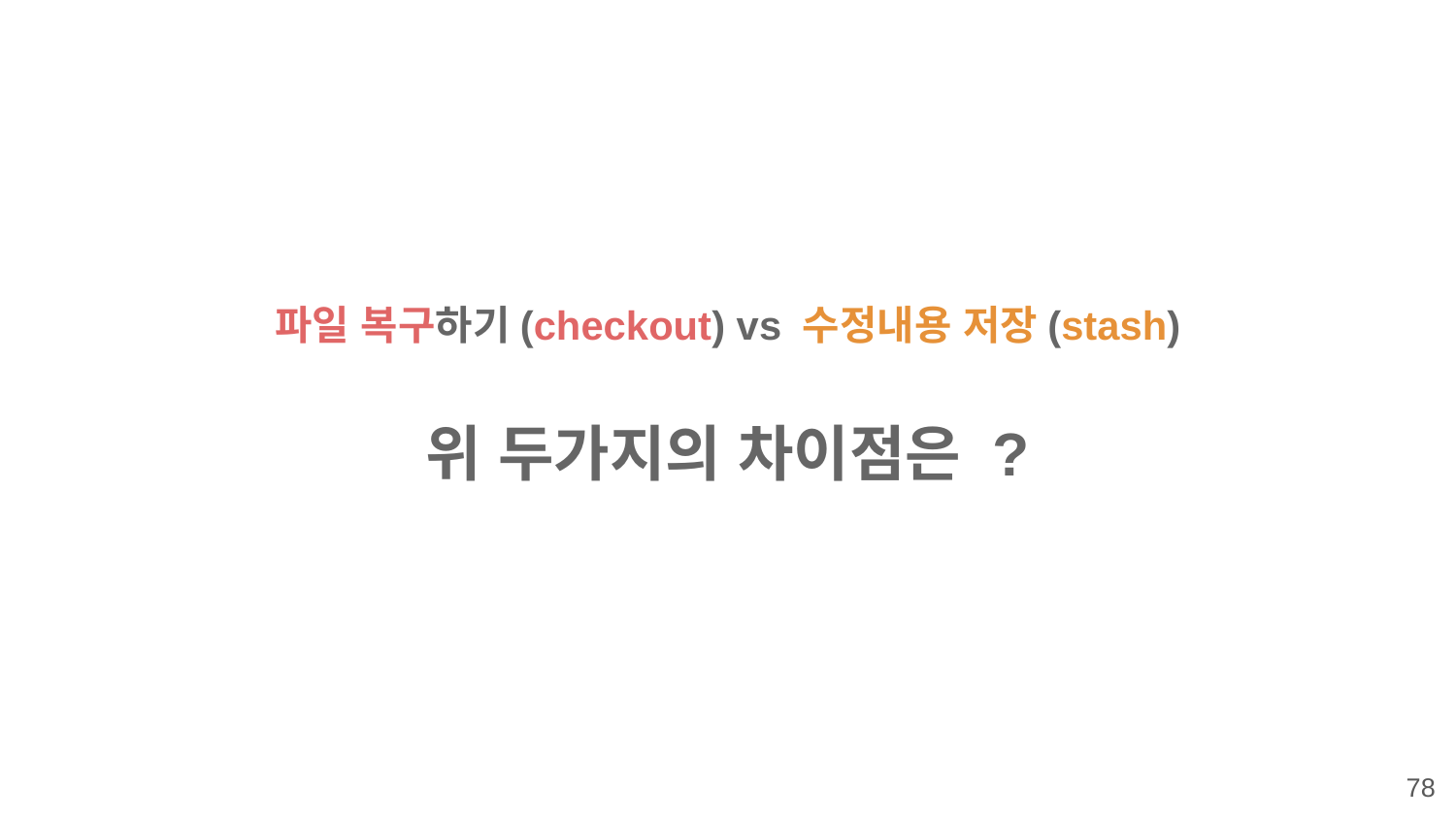

파일 복구하기(checkout) vs 수정내용 저장(stash)

위 두가지의 차이점은 ?
78